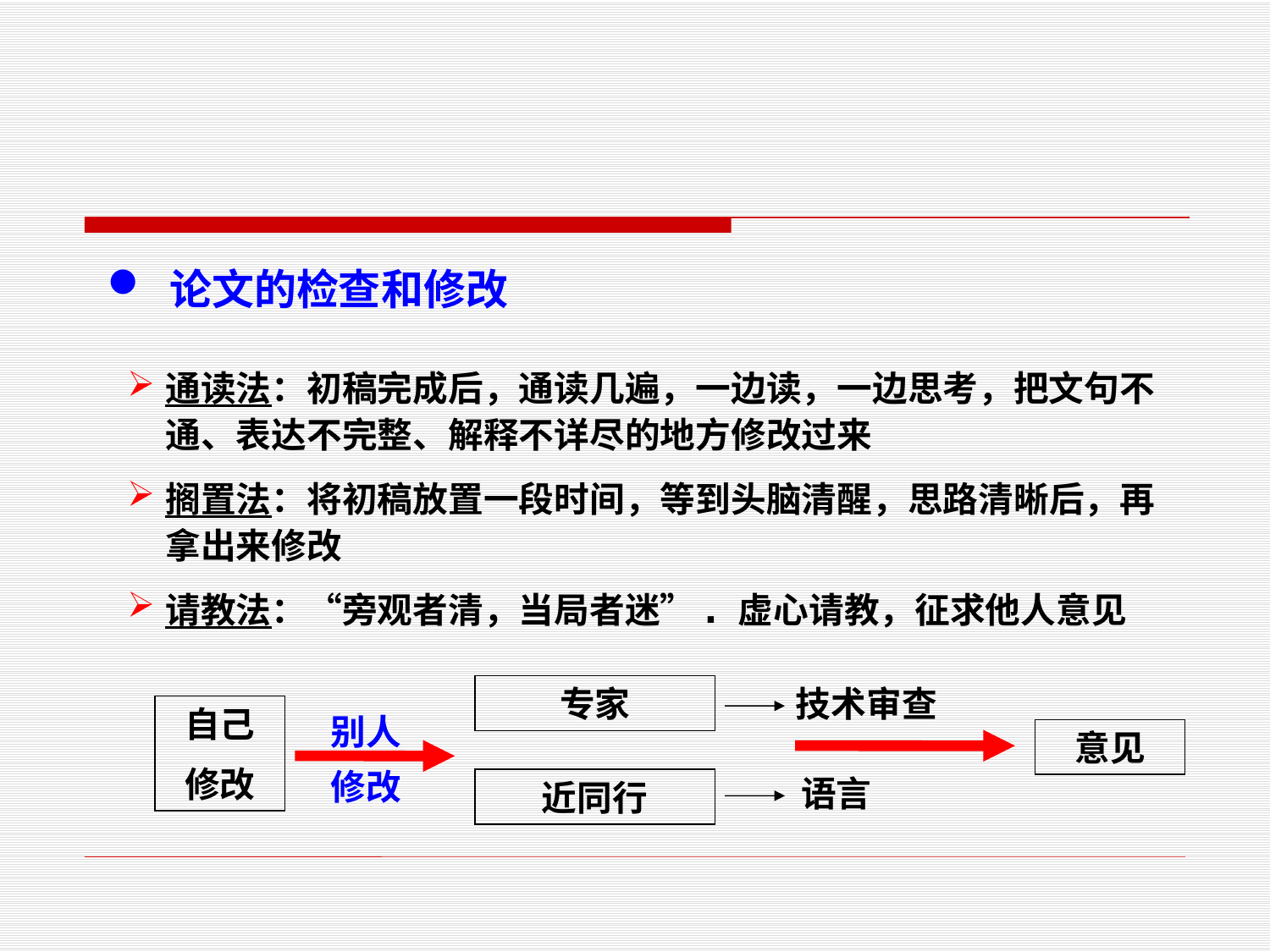

论文的检查和修改
通读法：初稿完成后，通读几遍，一边读，一边思考，把文句不通、表达不完整、解释不详尽的地方修改过来
搁置法：将初稿放置一段时间，等到头脑清醒，思路清晰后，再拿出来修改
请教法：“旁观者清，当局者迷”. 虚心请教，征求他人意见
专家
技术审查
别人
修改
自己
修改

意见

语言
近同行